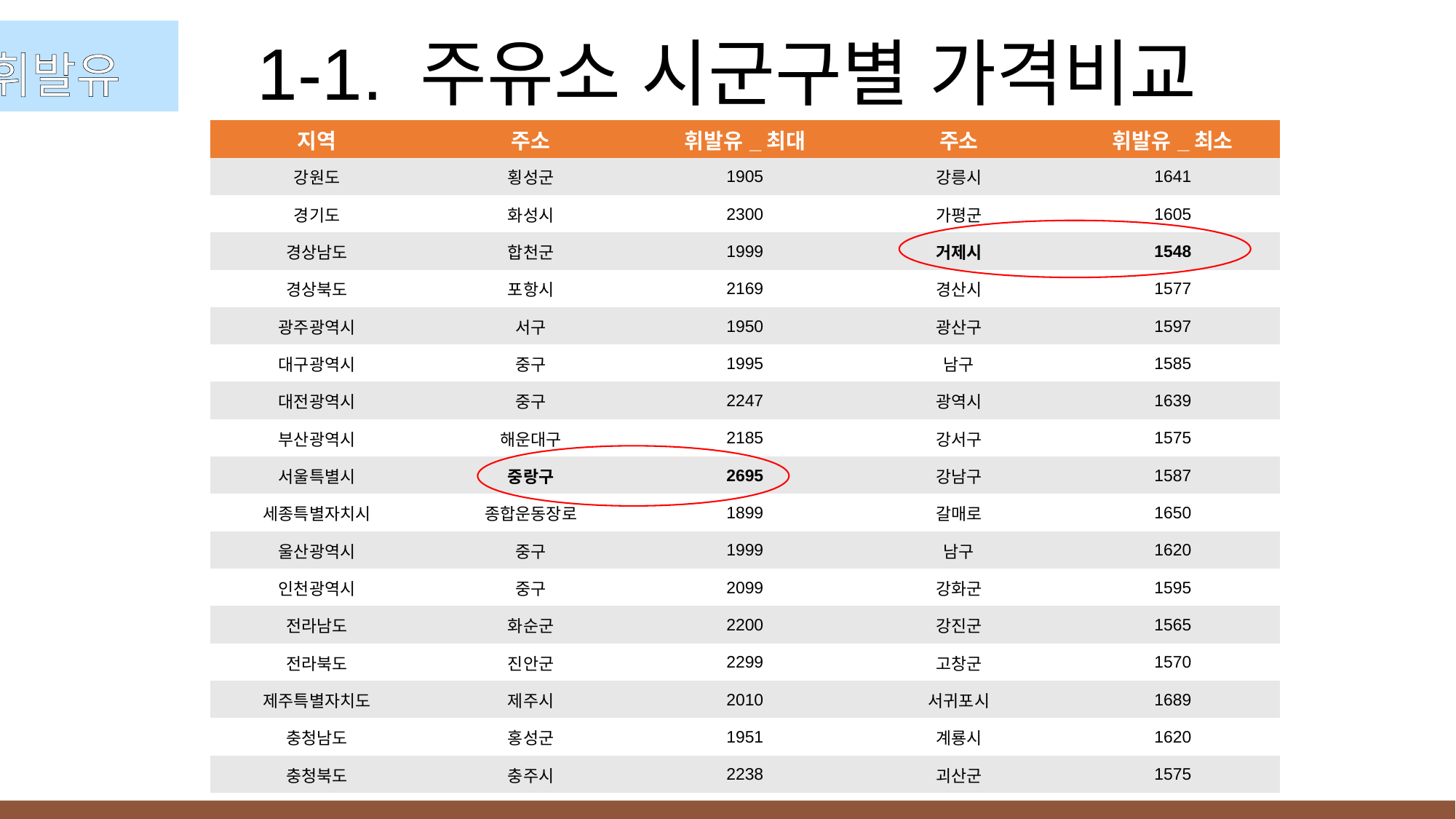

휘발유
1-1. 주유소 시군구별 가격비교
| 지역 | 주소 | 휘발유\_최대 | 주소 | 휘발유\_최소 |
| --- | --- | --- | --- | --- |
| 강원도 | 횡성군 | 1905 | 강릉시 | 1641 |
| 경기도 | 화성시 | 2300 | 가평군 | 1605 |
| 경상남도 | 합천군 | 1999 | 거제시 | 1548 |
| 경상북도 | 포항시 | 2169 | 경산시 | 1577 |
| 광주광역시 | 서구 | 1950 | 광산구 | 1597 |
| 대구광역시 | 중구 | 1995 | 남구 | 1585 |
| 대전광역시 | 중구 | 2247 | 광역시 | 1639 |
| 부산광역시 | 해운대구 | 2185 | 강서구 | 1575 |
| 서울특별시 | 중랑구 | 2695 | 강남구 | 1587 |
| 세종특별자치시 | 종합운동장로 | 1899 | 갈매로 | 1650 |
| 울산광역시 | 중구 | 1999 | 남구 | 1620 |
| 인천광역시 | 중구 | 2099 | 강화군 | 1595 |
| 전라남도 | 화순군 | 2200 | 강진군 | 1565 |
| 전라북도 | 진안군 | 2299 | 고창군 | 1570 |
| 제주특별자치도 | 제주시 | 2010 | 서귀포시 | 1689 |
| 충청남도 | 홍성군 | 1951 | 계룡시 | 1620 |
| 충청북도 | 충주시 | 2238 | 괴산군 | 1575 |